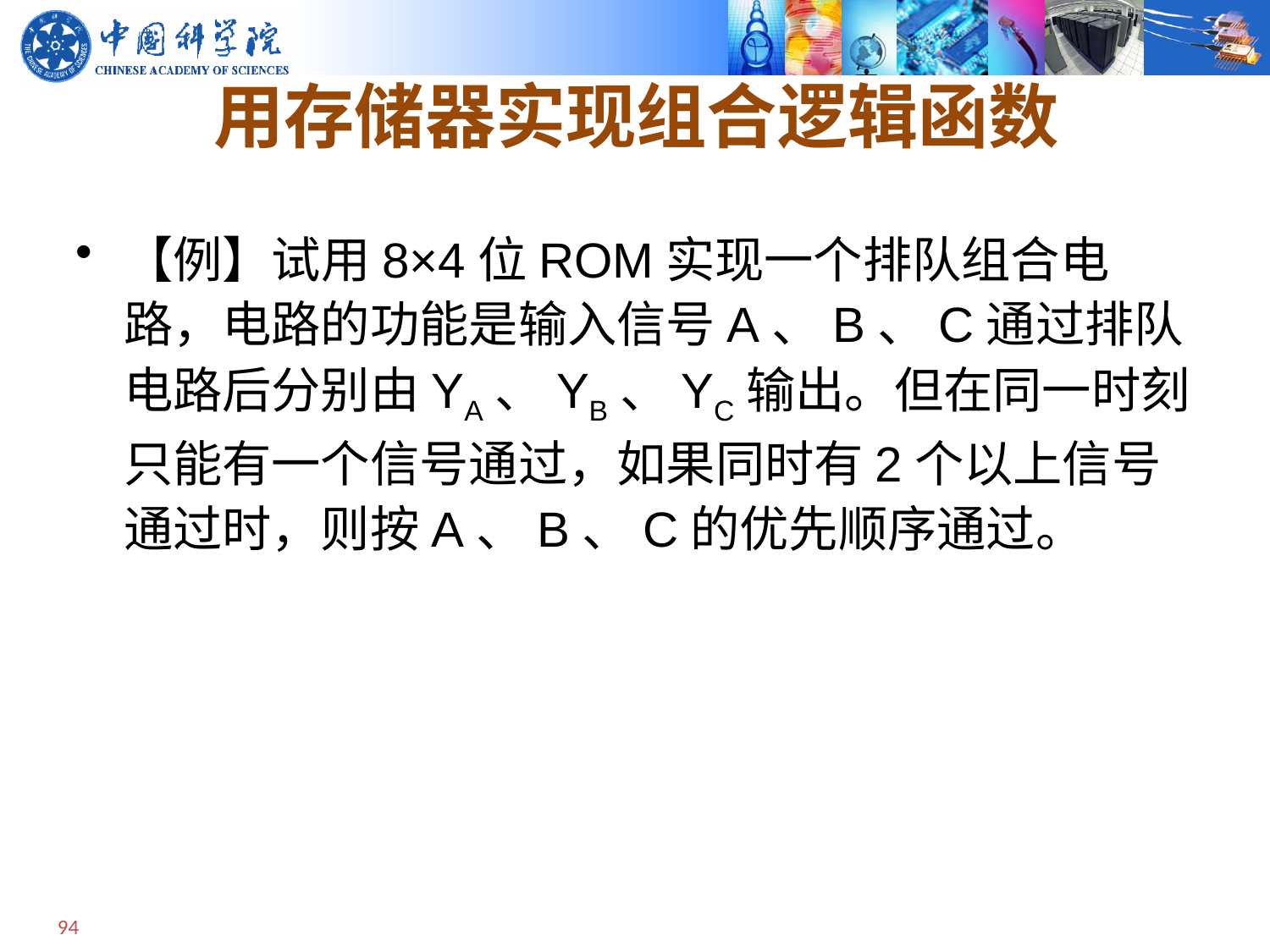

# 用存储器实现组合逻辑函数
【例】试用8×4位ROM实现一个排队组合电路，电路的功能是输入信号A、B、C通过排队电路后分别由YA、YB、YC输出。但在同一时刻只能有一个信号通过，如果同时有2个以上信号通过时，则按A、B、C的优先顺序通过。